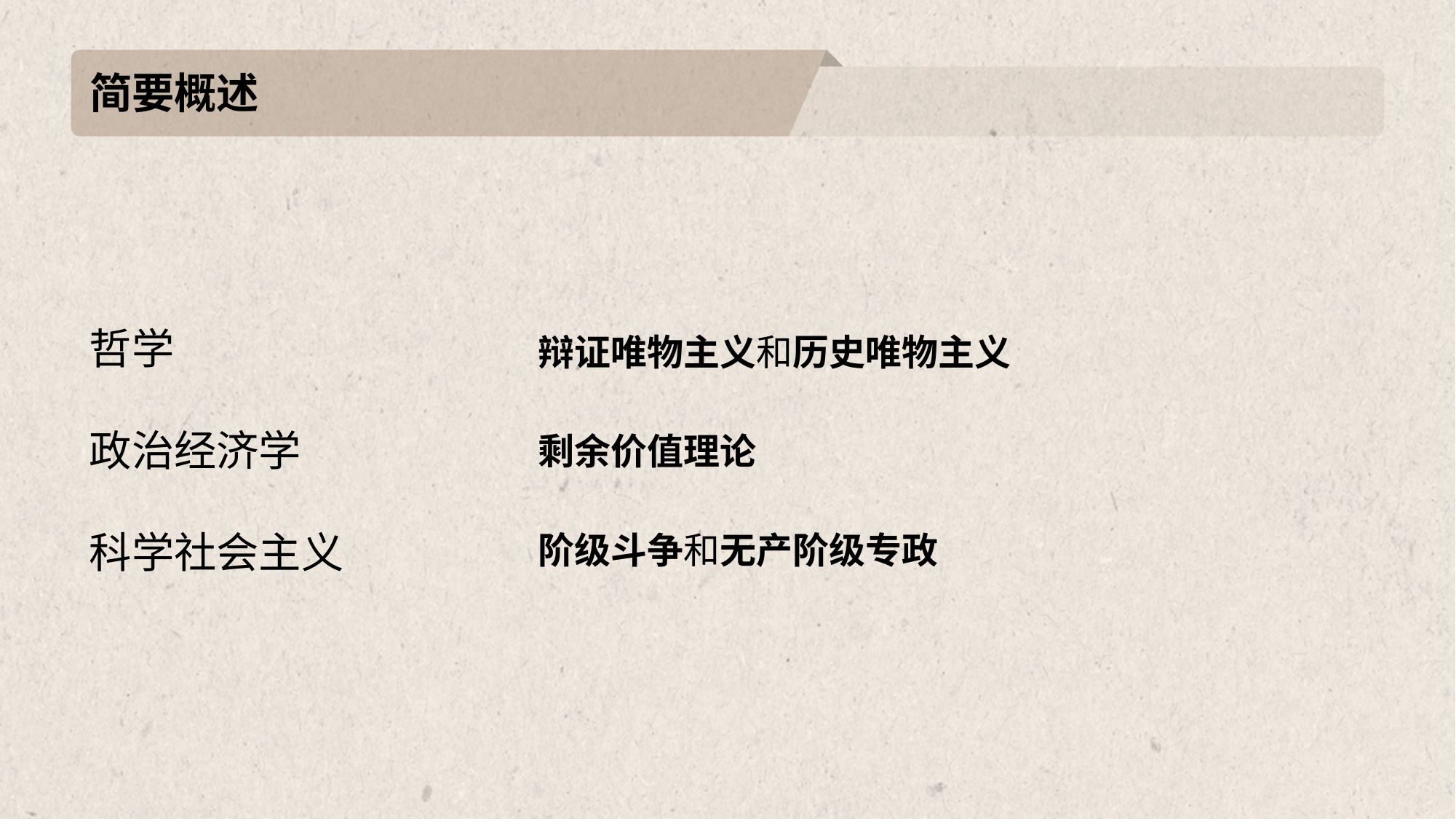

# 简要概述
哲学

政治经济学

科学社会主义
辩证唯物主义和历史唯物主义
剩余价值理论
阶级斗争和无产阶级专政